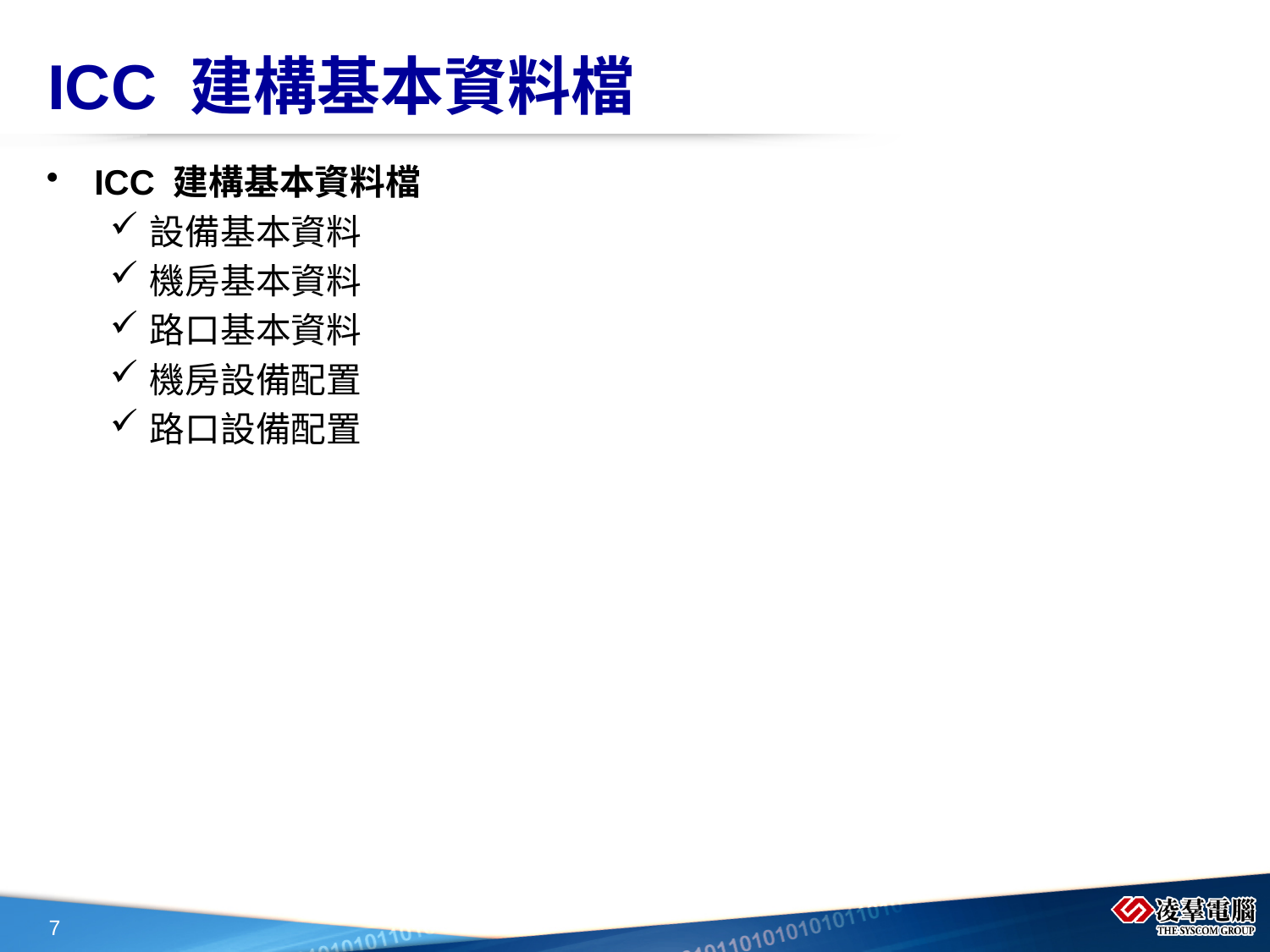

# ICC 建構基本資料檔
ICC 建構基本資料檔
設備基本資料
機房基本資料
路口基本資料
機房設備配置
路口設備配置

7